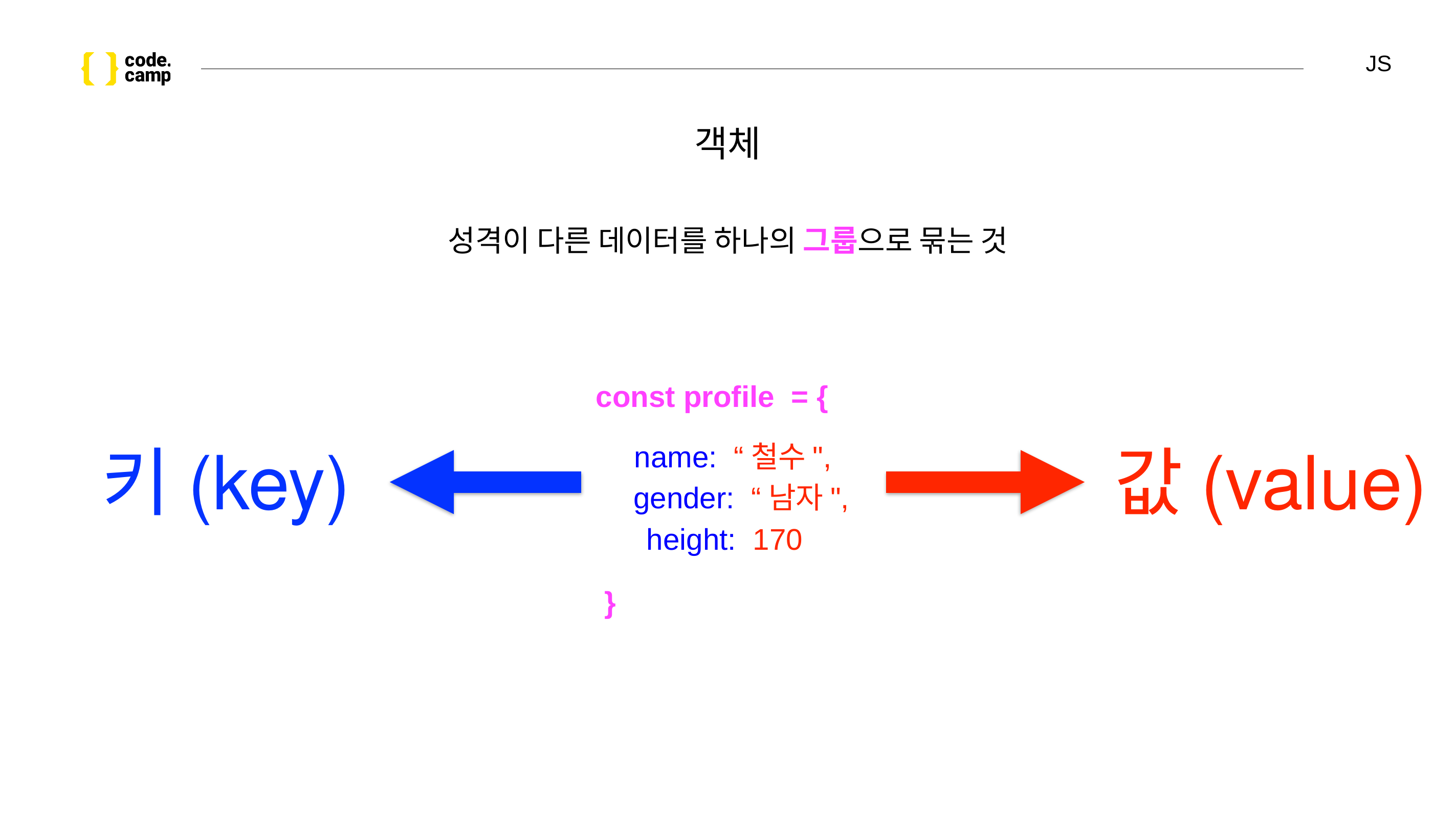

# JS

객체
성격이 다른 데이터를 하나의 그룹으로 묶는 것
const profile  = {
     name:  “철수",
       gender:  “남자",
   height:  170
                                      }
키(key)
값(value)